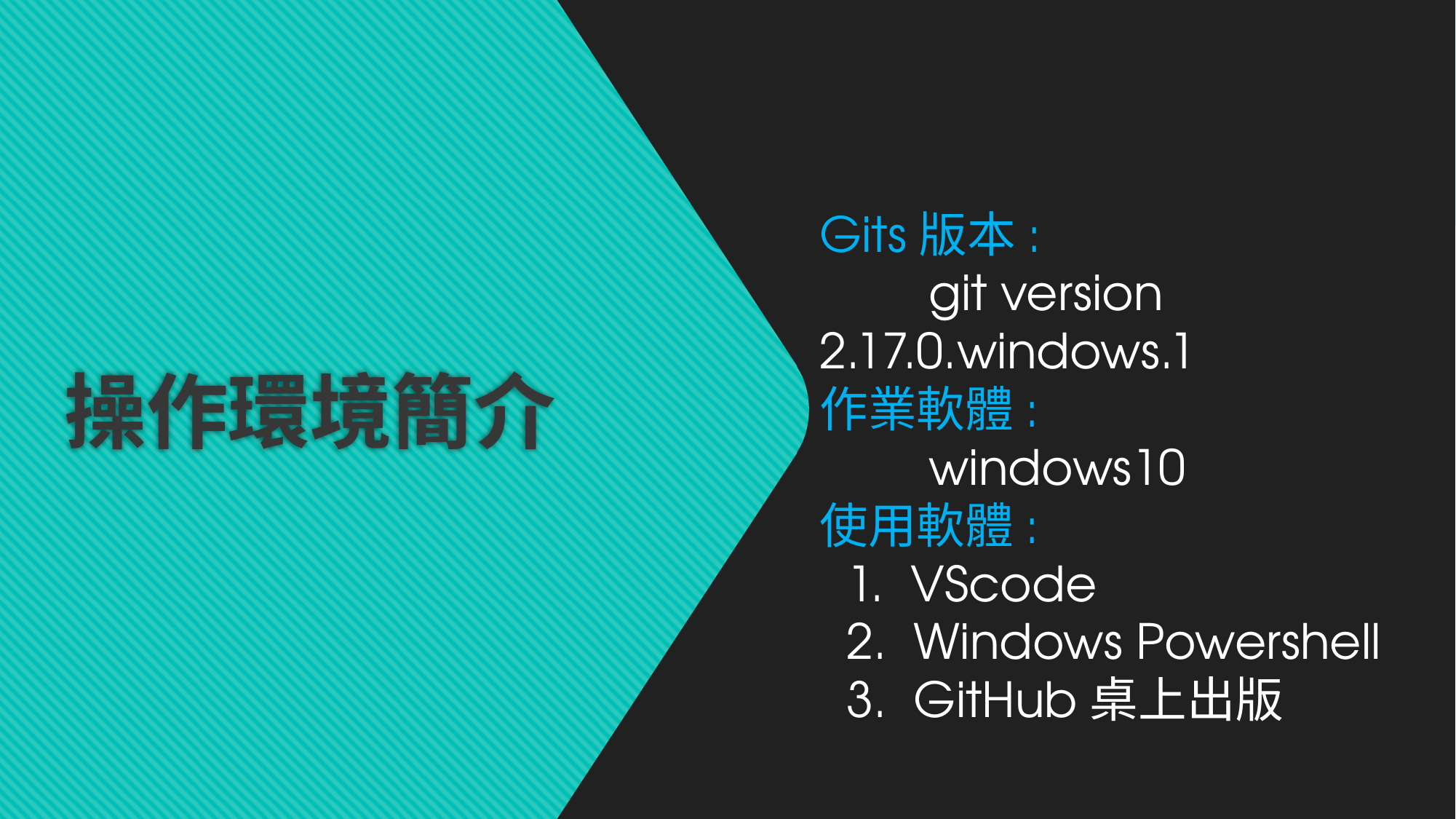

# 操作環境簡介
Gits版本:
	git version 		2.17.0.windows.1
作業軟體:
	windows10
使用軟體:
  1.  VScode
  2.  Windows Powershell
  3.  GitHub桌上出版